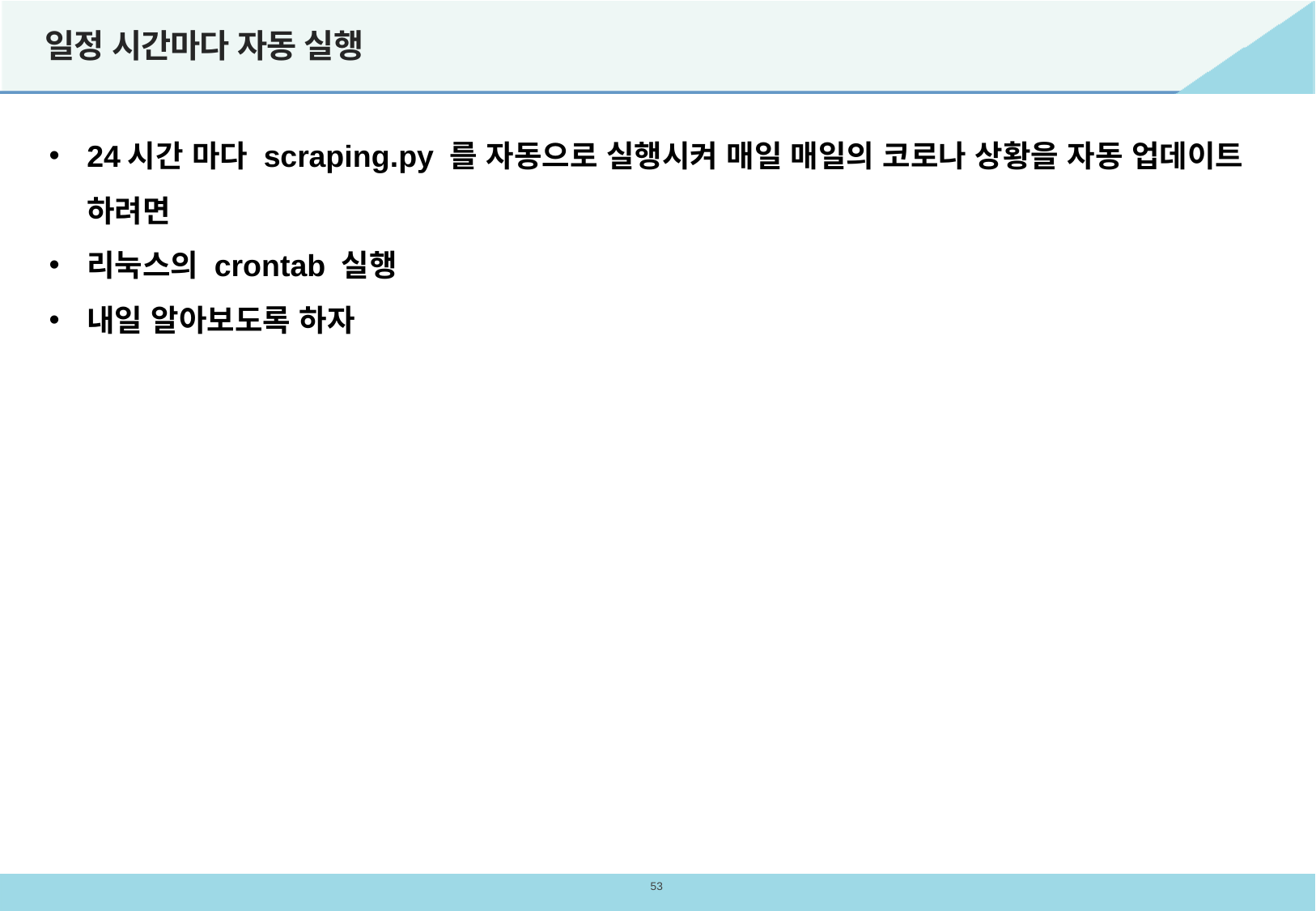

# 일정 시간마다 자동 실행
24시간 마다 scraping.py 를 자동으로 실행시켜 매일 매일의 코로나 상황을 자동 업데이트 하려면
리눅스의 crontab 실행
내일 알아보도록 하자